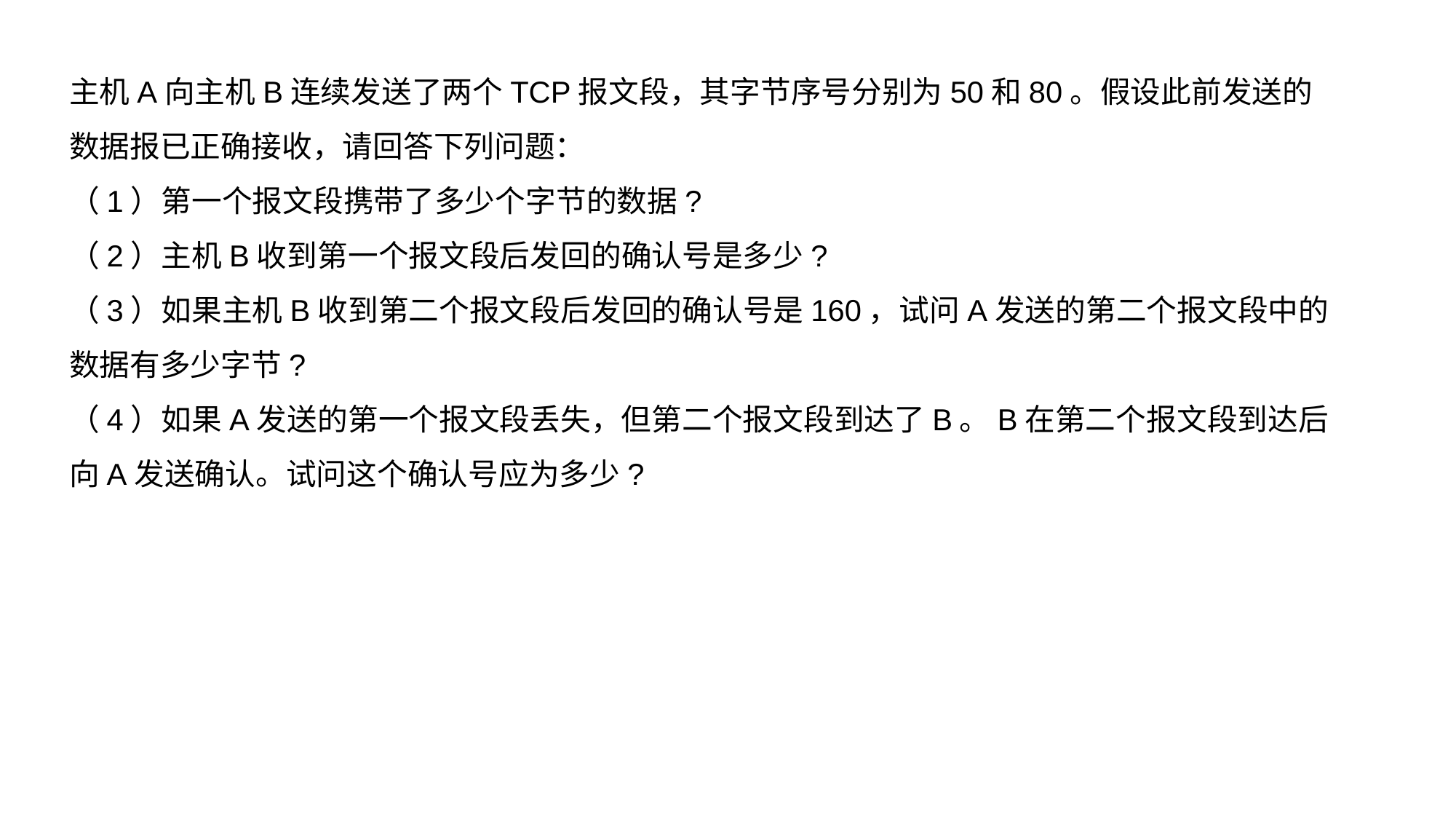

主机A向主机B连续发送了两个TCP报文段，其字节序号分别为50和80。假设此前发送的数据报已正确接收，请回答下列问题：
（1）第一个报文段携带了多少个字节的数据?
（2）主机B收到第一个报文段后发回的确认号是多少?
（3）如果主机B收到第二个报文段后发回的确认号是160，试问A发送的第二个报文段中的数据有多少字节?
（4）如果A发送的第一个报文段丢失，但第二个报文段到达了B。B在第二个报文段到达后向A发送确认。试问这个确认号应为多少?